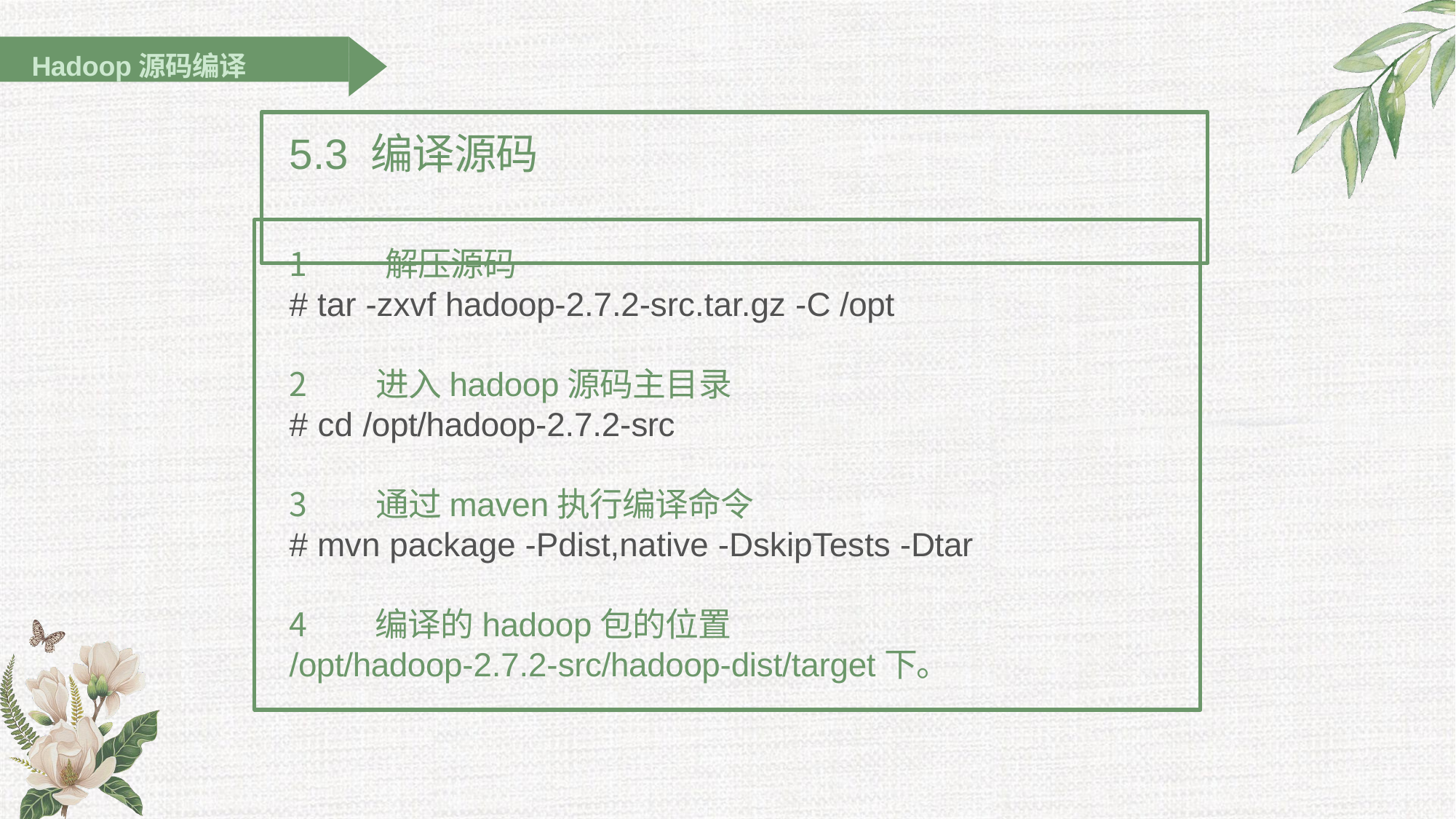

Hadoop源码编译
# 5.3 编译源码

解压源码
# tar -zxvf hadoop-2.7.2-src.tar.gz -C /opt
进入hadoop源码主目录
# cd /opt/hadoop-2.7.2-src
通过maven执行编译命令
# mvn package -Pdist,native -DskipTests -Dtar
编译的hadoop包的位置
/opt/hadoop-2.7.2-src/hadoop-dist/target下。